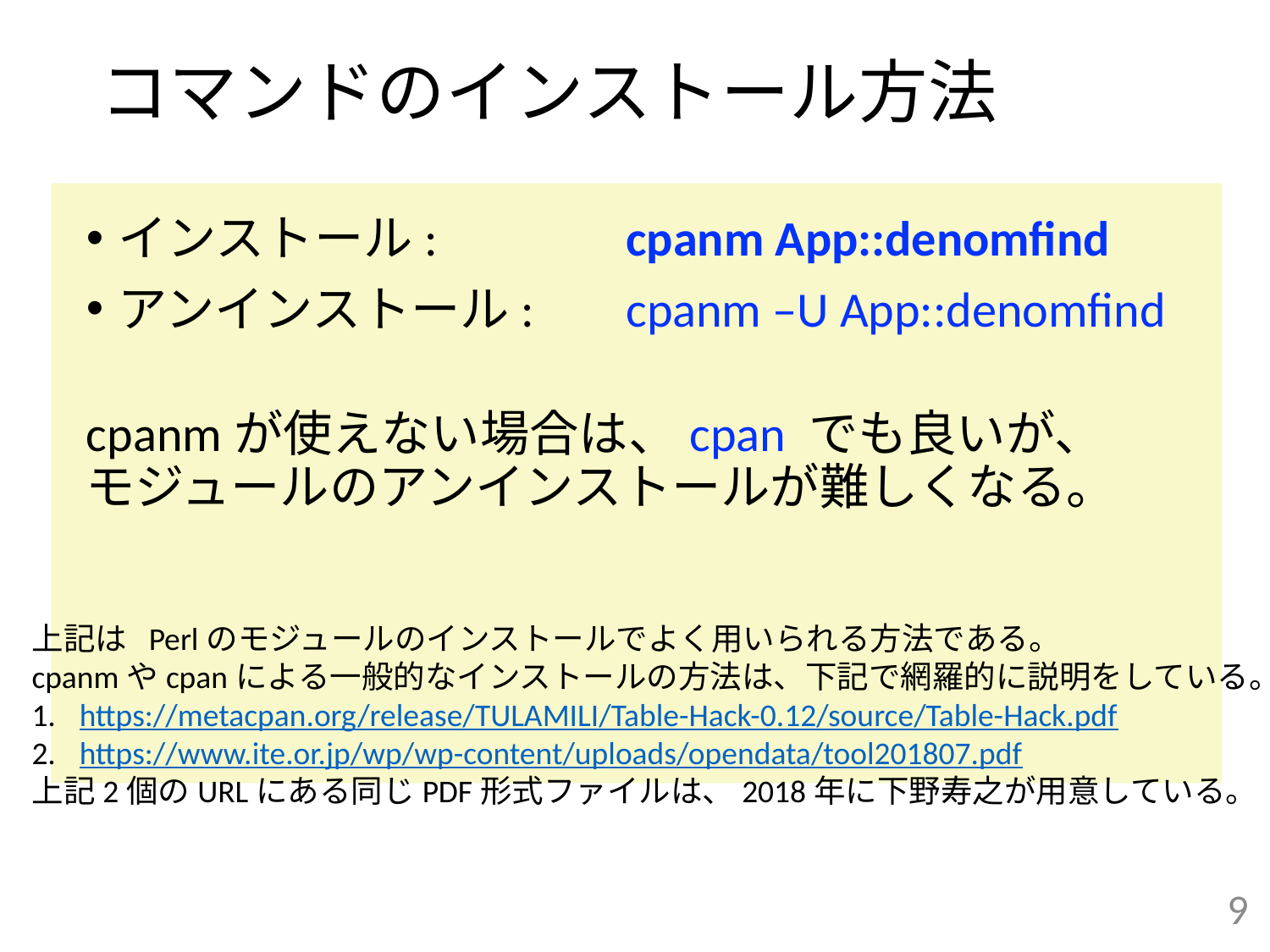

# コマンドのインストール方法
インストール:  		cpanm App::denomfind
アンインストール: 	cpanm –U App::denomfind
cpanmが使えない場合は、cpan でも良いが、
モジュールのアンインストールが難しくなる。
上記は  Perlのモジュールのインストールでよく用いられる方法である。
cpanmやcpanによる一般的なインストールの方法は、下記で網羅的に説明をしている。
https://metacpan.org/release/TULAMILI/Table-Hack-0.12/source/Table-Hack.pdf
https://www.ite.or.jp/wp/wp-content/uploads/opendata/tool201807.pdf
上記2個のURLにある同じPDF形式ファイルは、2018年に下野寿之が用意している。
9